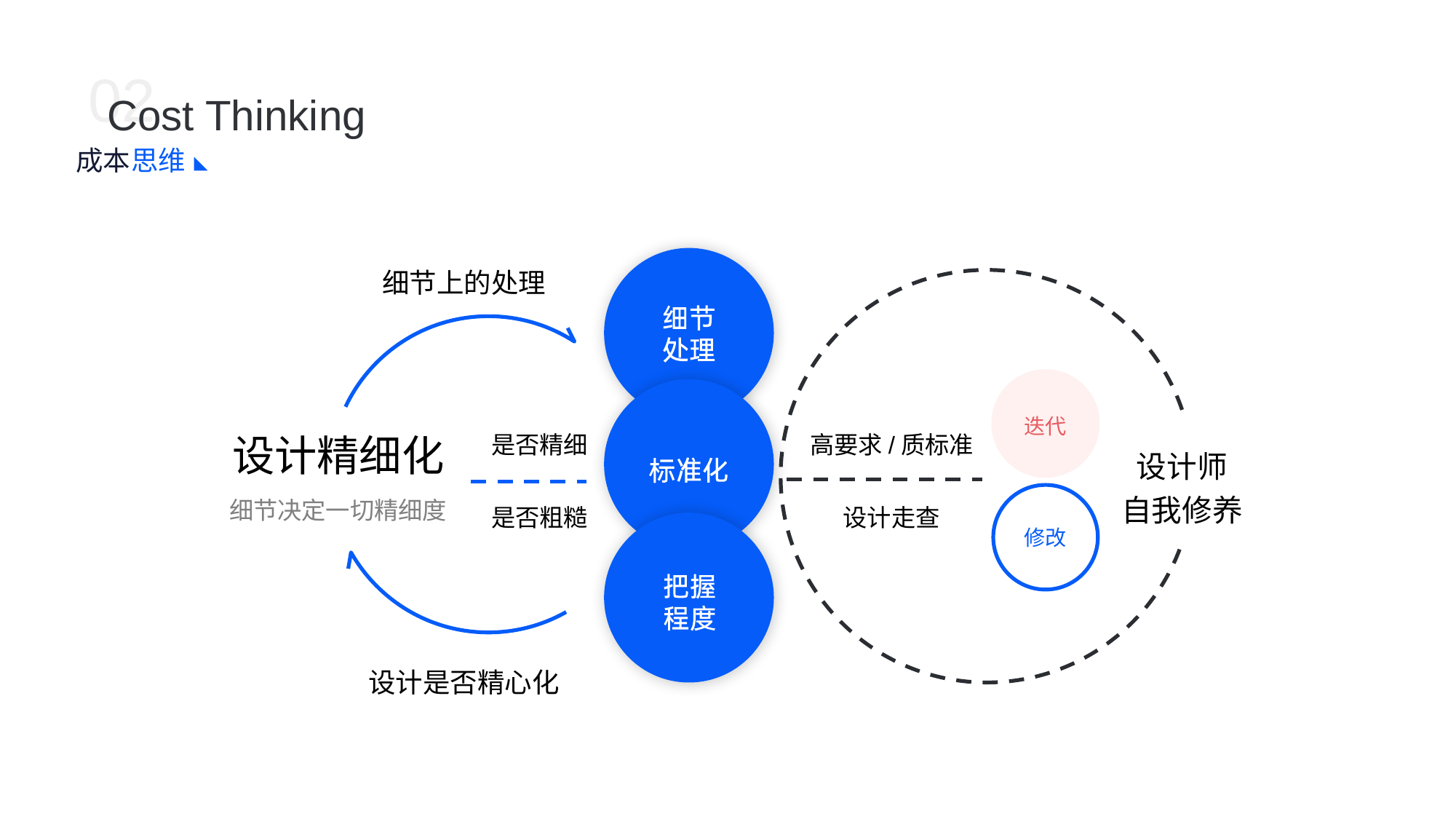

02
Cost Thinking
成本
思维

细节上的处理

迭代
设计精细化
是否精细
高要求/质标准
设计师
自我修养

细节决定一切精细度
是否粗糙
设计走查

修改

设计是否精心化